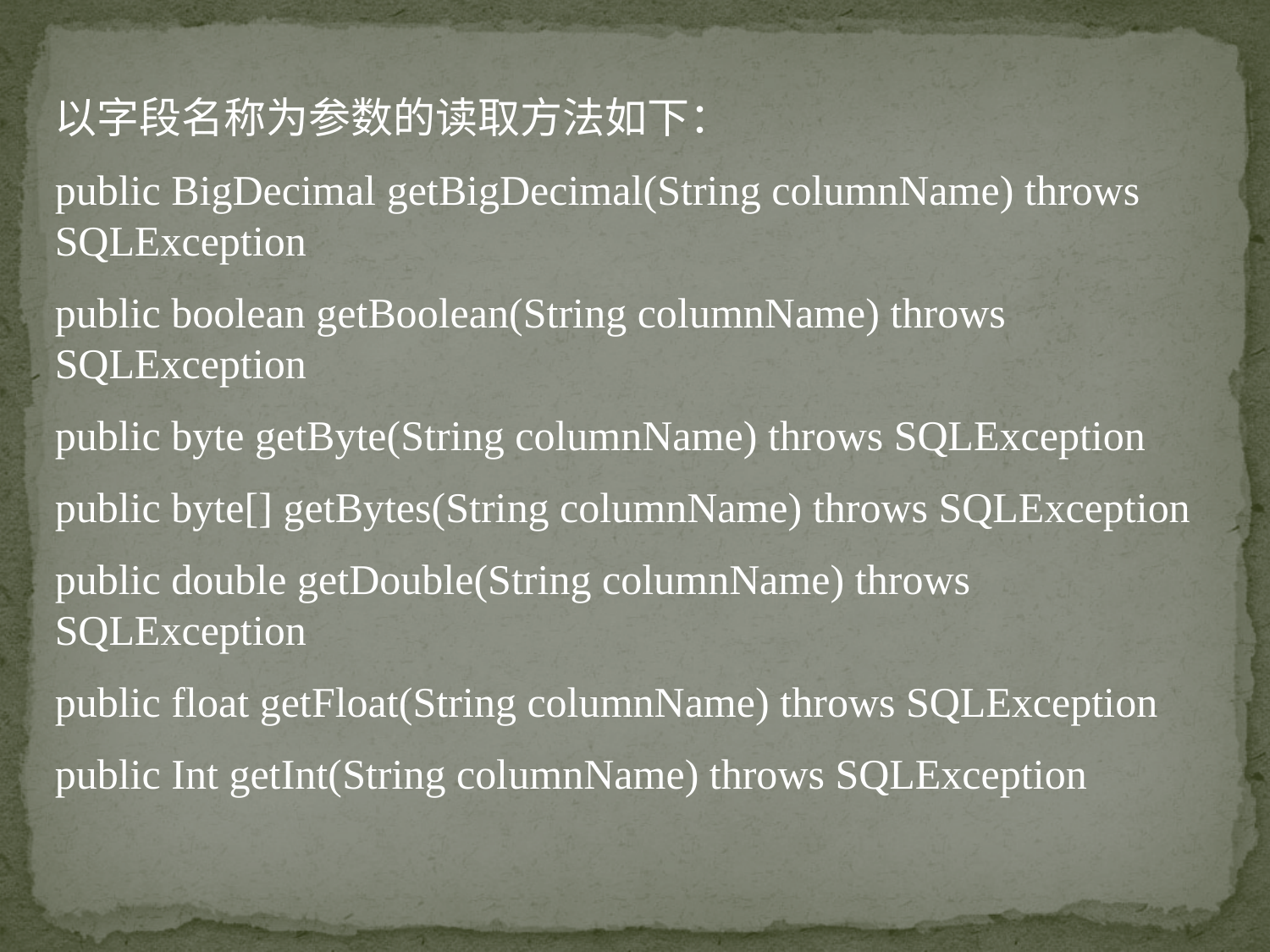

以字段名称为参数的读取方法如下：
public BigDecimal getBigDecimal(String columnName) throws SQLException
public boolean getBoolean(String columnName) throws SQLException
public byte getByte(String columnName) throws SQLException
public byte[] getBytes(String columnName) throws SQLException
public double getDouble(String columnName) throws SQLException
public float getFloat(String columnName) throws SQLException
public Int getInt(String columnName) throws SQLException